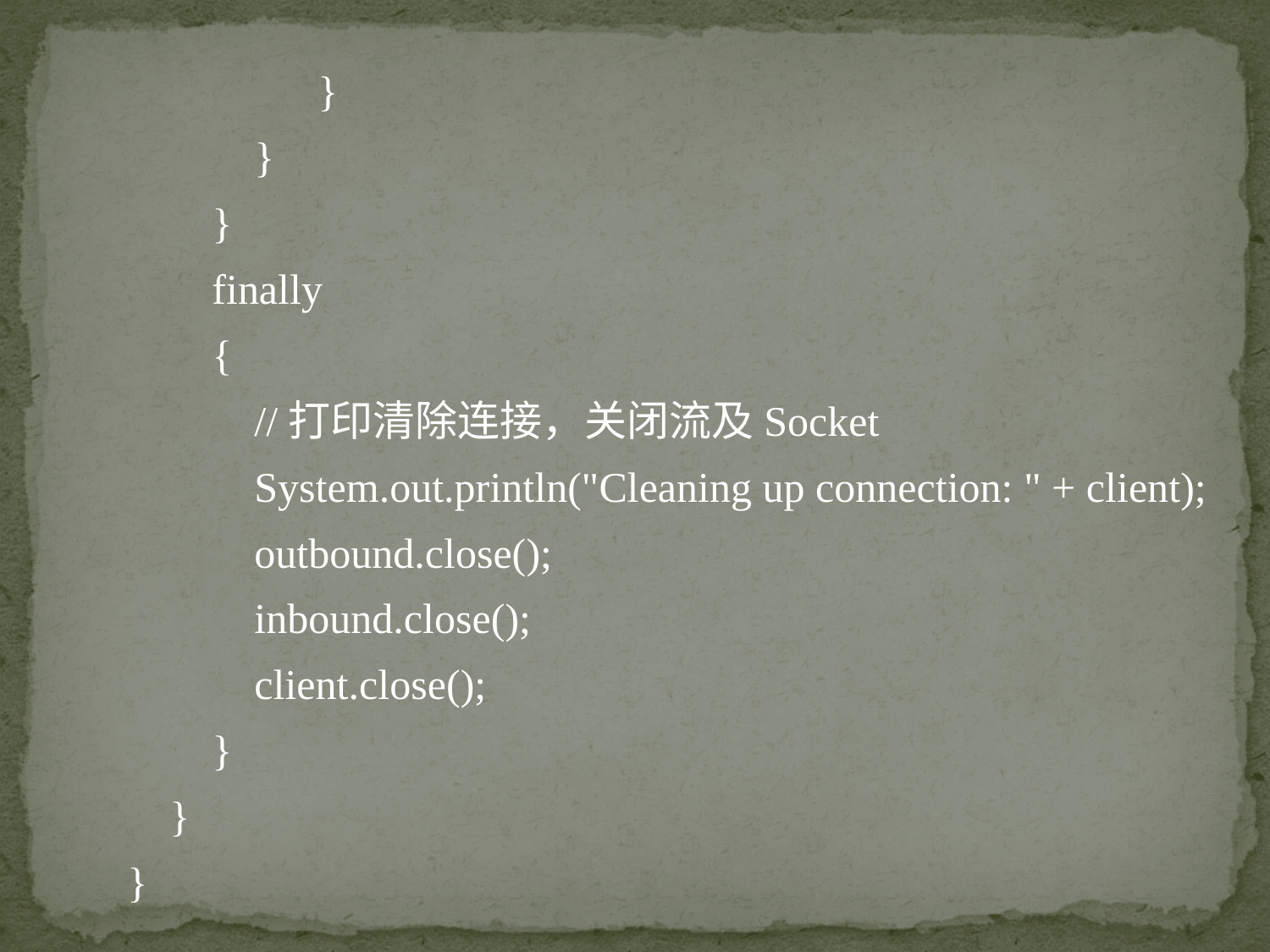

}
            }
        }
        finally
        {
            //打印清除连接，关闭流及Socket
            System.out.println("Cleaning up connection: " + client);
            outbound.close();
            inbound.close();
            client.close();
        }
    }
}